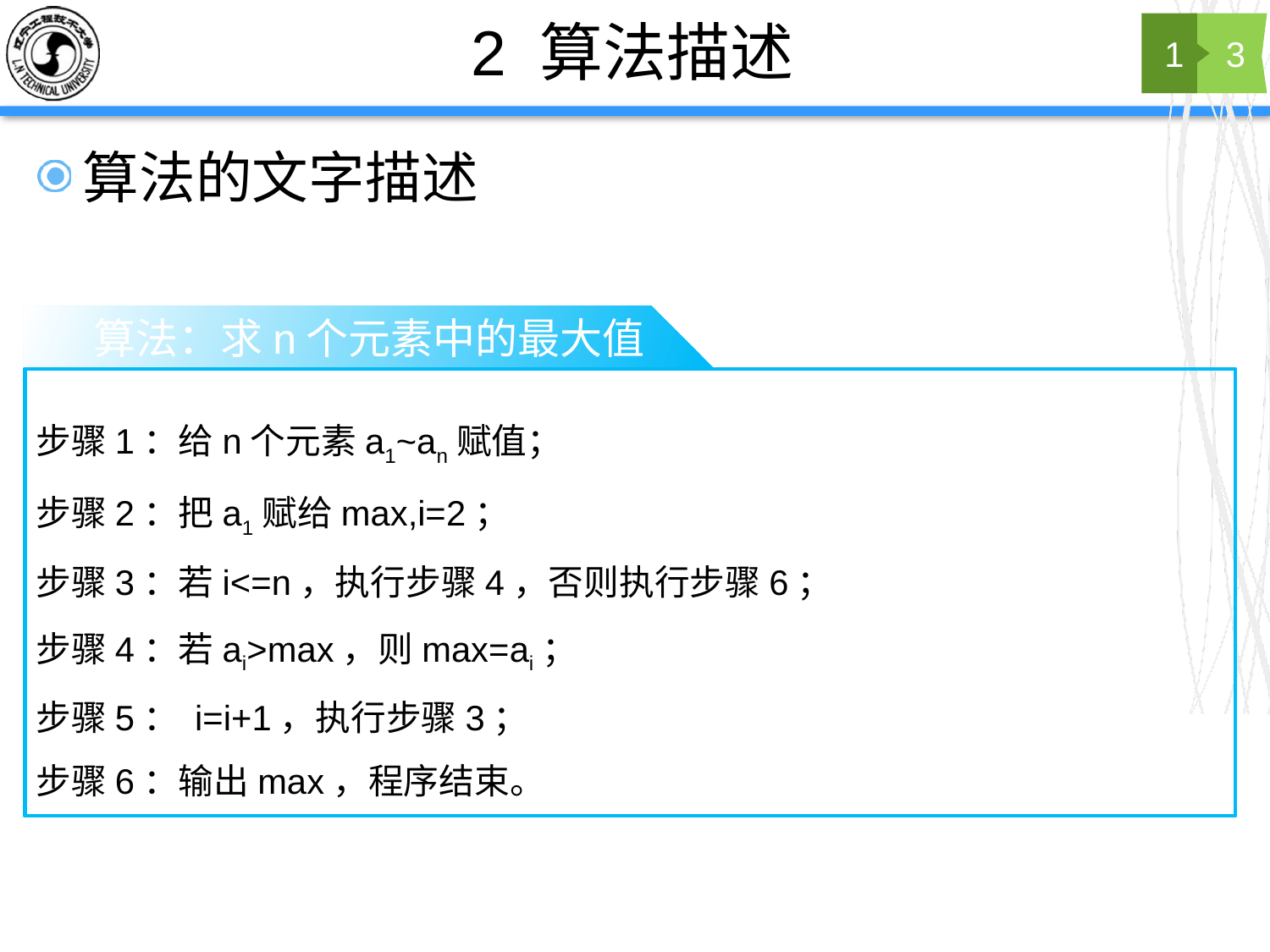

# 2 算法描述
1
3
算法的文字描述
算法：求n个元素中的最大值

步骤1：给n个元素a1~an赋值；
步骤2：把a1赋给max,i=2；
步骤3：若i<=n，执行步骤4，否则执行步骤6；
步骤4：若ai>max，则max=ai；
步骤5： i=i+1，执行步骤3；
步骤6：输出max，程序结束。